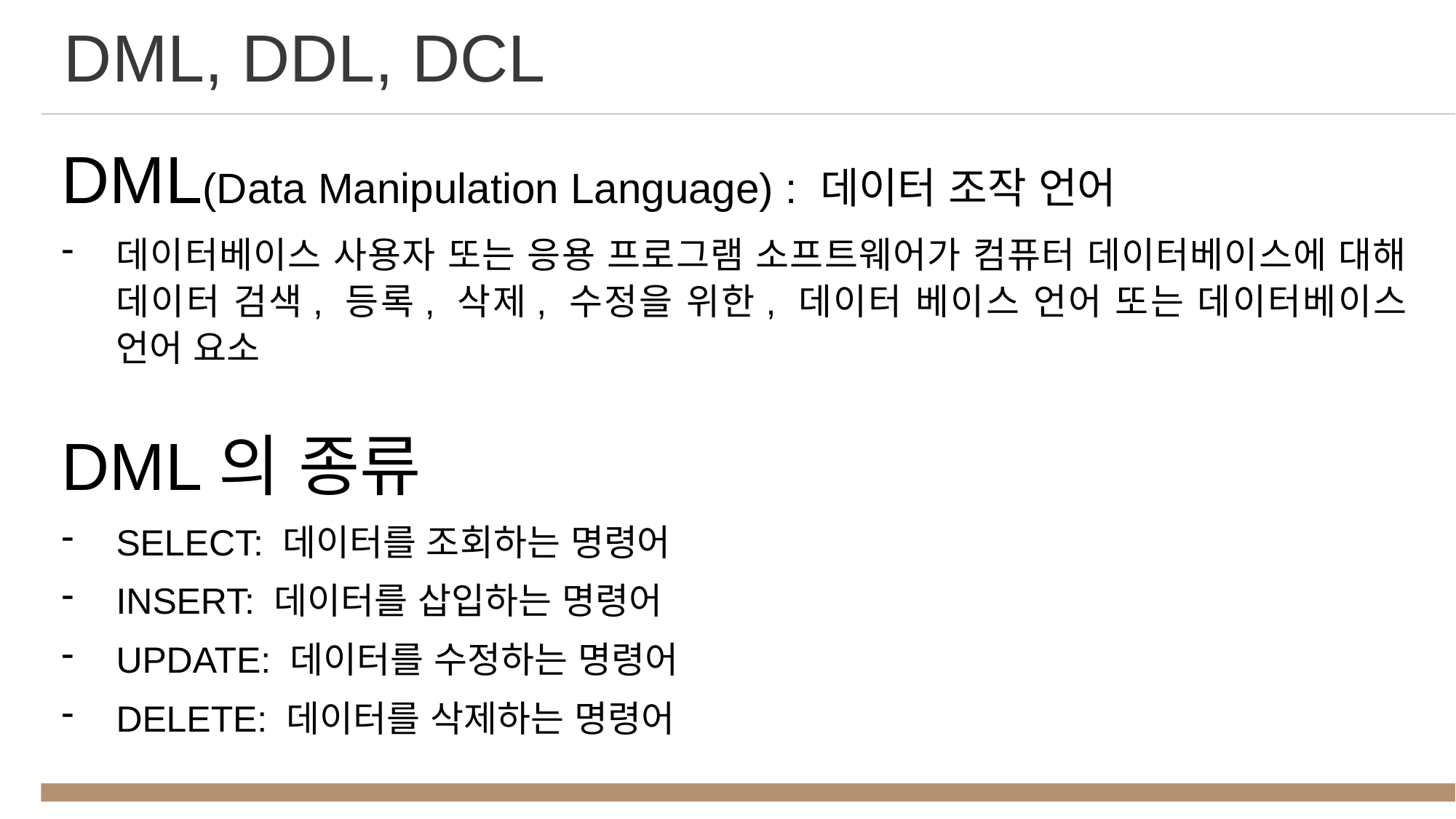

DML, DDL, DCL
DML(Data Manipulation Language) : 데이터 조작 언어
데이터베이스 사용자 또는 응용 프로그램 소프트웨어가 컴퓨터 데이터베이스에 대해 데이터 검색, 등록, 삭제, 수정을 위한, 데이터 베이스 언어 또는 데이터베이스 언어 요소
DML의 종류
SELECT: 데이터를 조회하는 명령어
INSERT: 데이터를 삽입하는 명령어
UPDATE: 데이터를 수정하는 명령어
DELETE: 데이터를 삭제하는 명령어